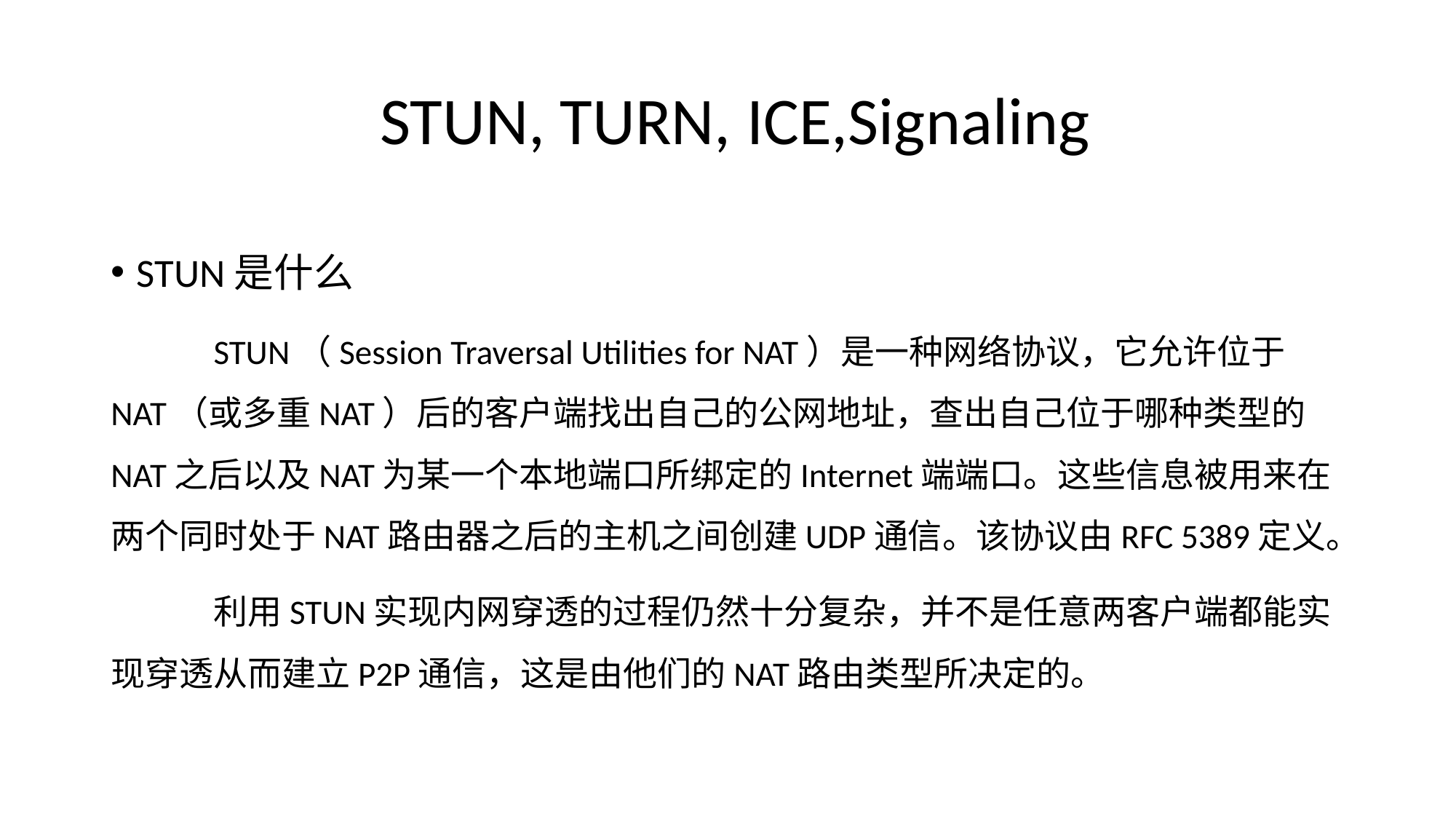

# STUN, TURN, ICE,Signaling
STUN是什么
	STUN（Session Traversal Utilities for NAT）是一种网络协议，它允许位于NAT（或多重NAT）后的客户端找出自己的公网地址，查出自己位于哪种类型的NAT之后以及NAT为某一个本地端口所绑定的Internet端端口。这些信息被用来在两个同时处于NAT路由器之后的主机之间创建UDP通信。该协议由RFC 5389定义。
	利用STUN实现内网穿透的过程仍然十分复杂，并不是任意两客户端都能实现穿透从而建立P2P通信，这是由他们的NAT路由类型所决定的。